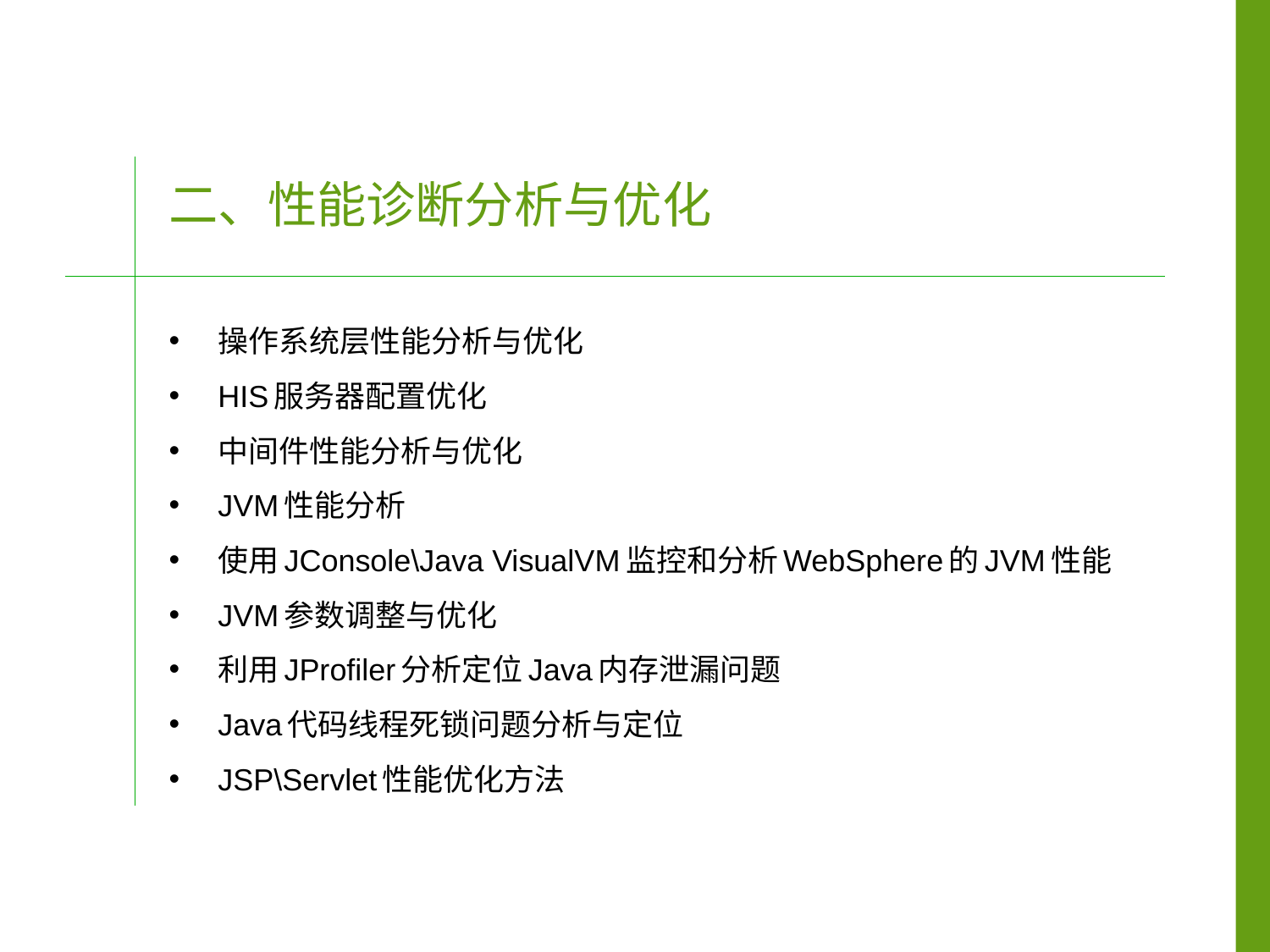

# 二、性能诊断分析与优化
操作系统层性能分析与优化
HIS服务器配置优化
中间件性能分析与优化
JVM性能分析
使用JConsole\Java VisualVM监控和分析WebSphere的JVM性能
JVM参数调整与优化
利用JProfiler分析定位Java内存泄漏问题
Java代码线程死锁问题分析与定位
JSP\Servlet性能优化方法